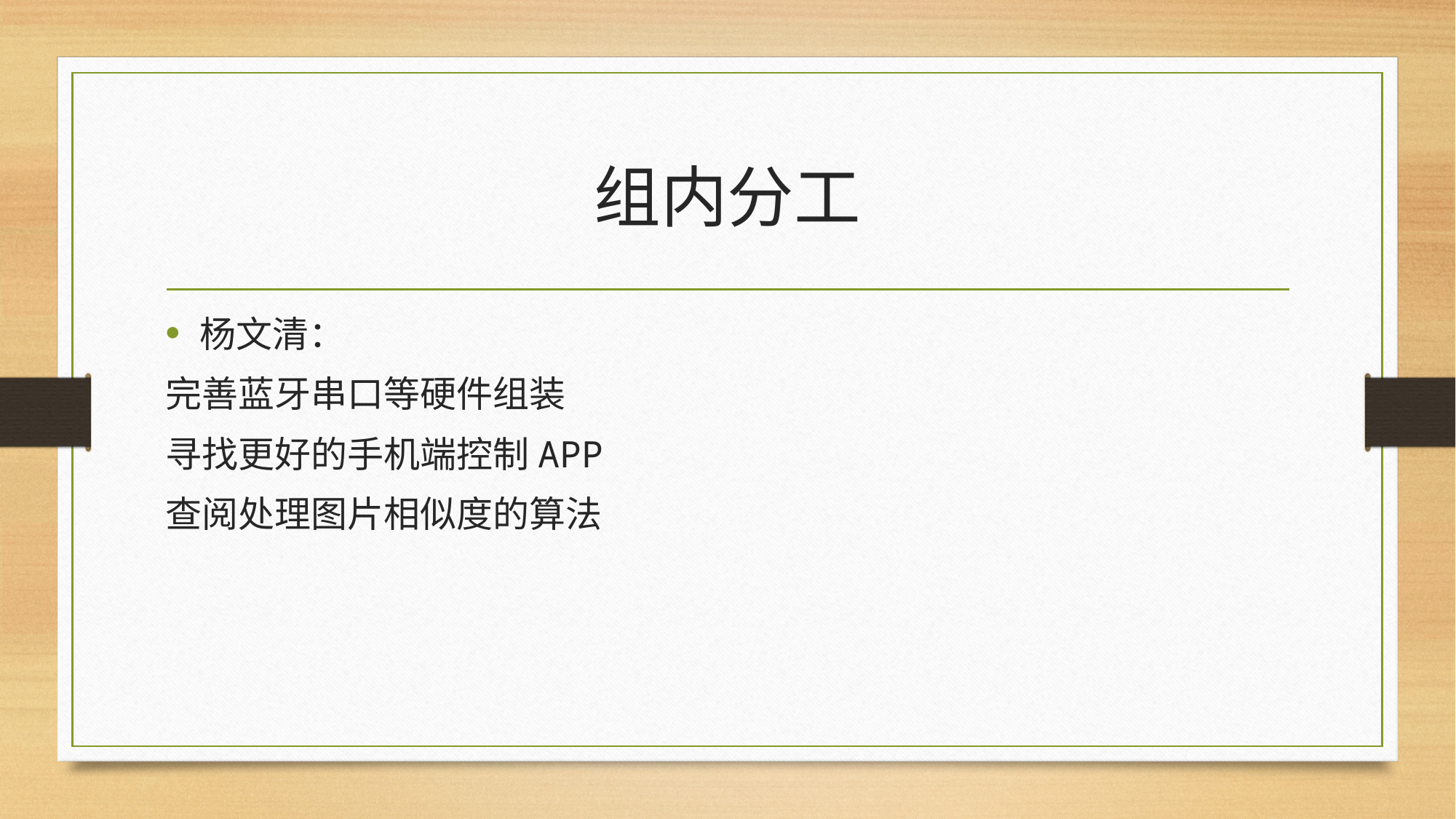

# 组内分工
杨文清：
完善蓝牙串口等硬件组装
寻找更好的手机端控制APP
查阅处理图片相似度的算法